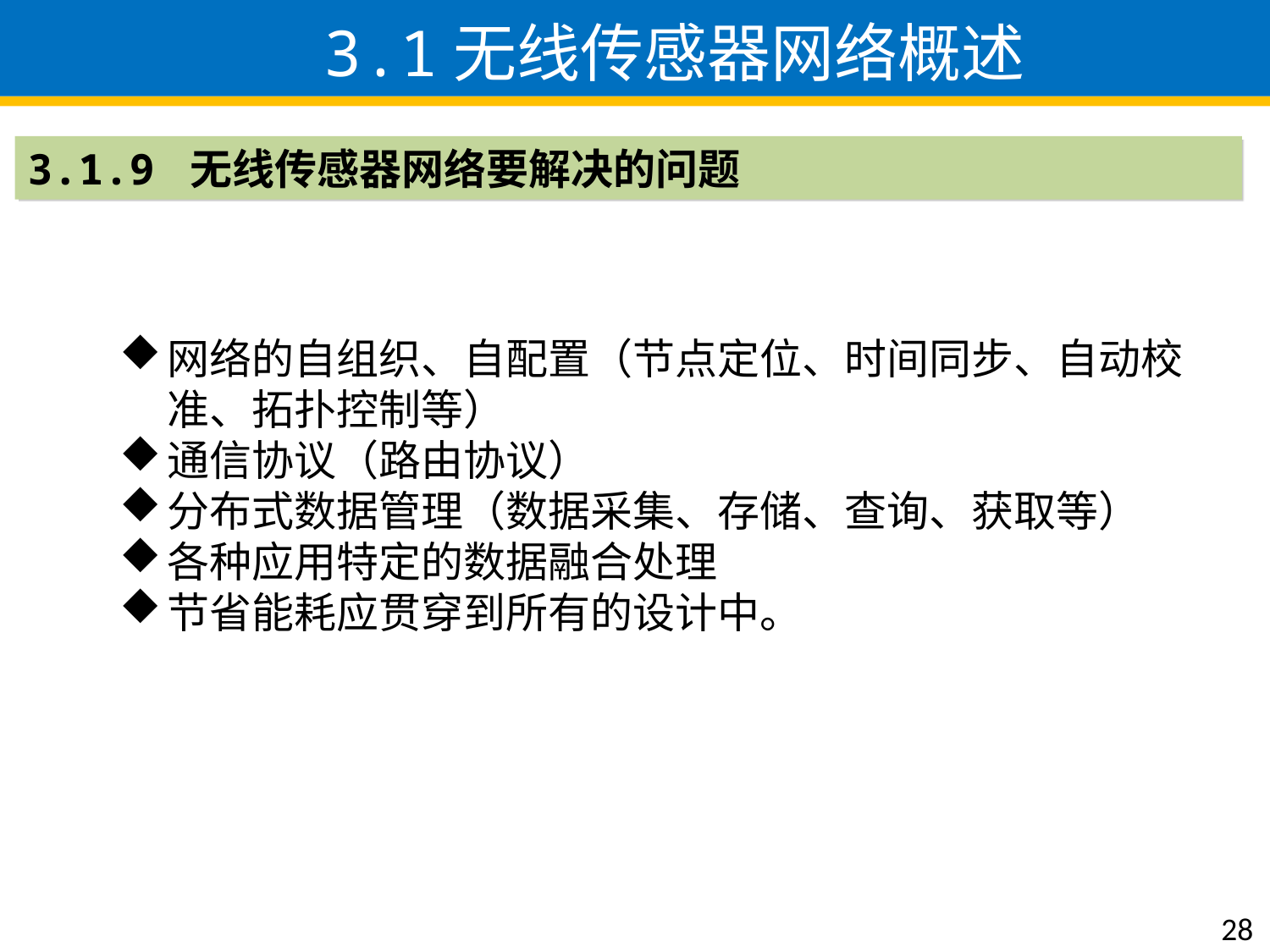

3.1无线传感器网络概述
3.1.9 无线传感器网络要解决的问题
网络的自组织、自配置（节点定位、时间同步、自动校准、拓扑控制等）
通信协议（路由协议）
分布式数据管理（数据采集、存储、查询、获取等）
各种应用特定的数据融合处理
节省能耗应贯穿到所有的设计中。
28